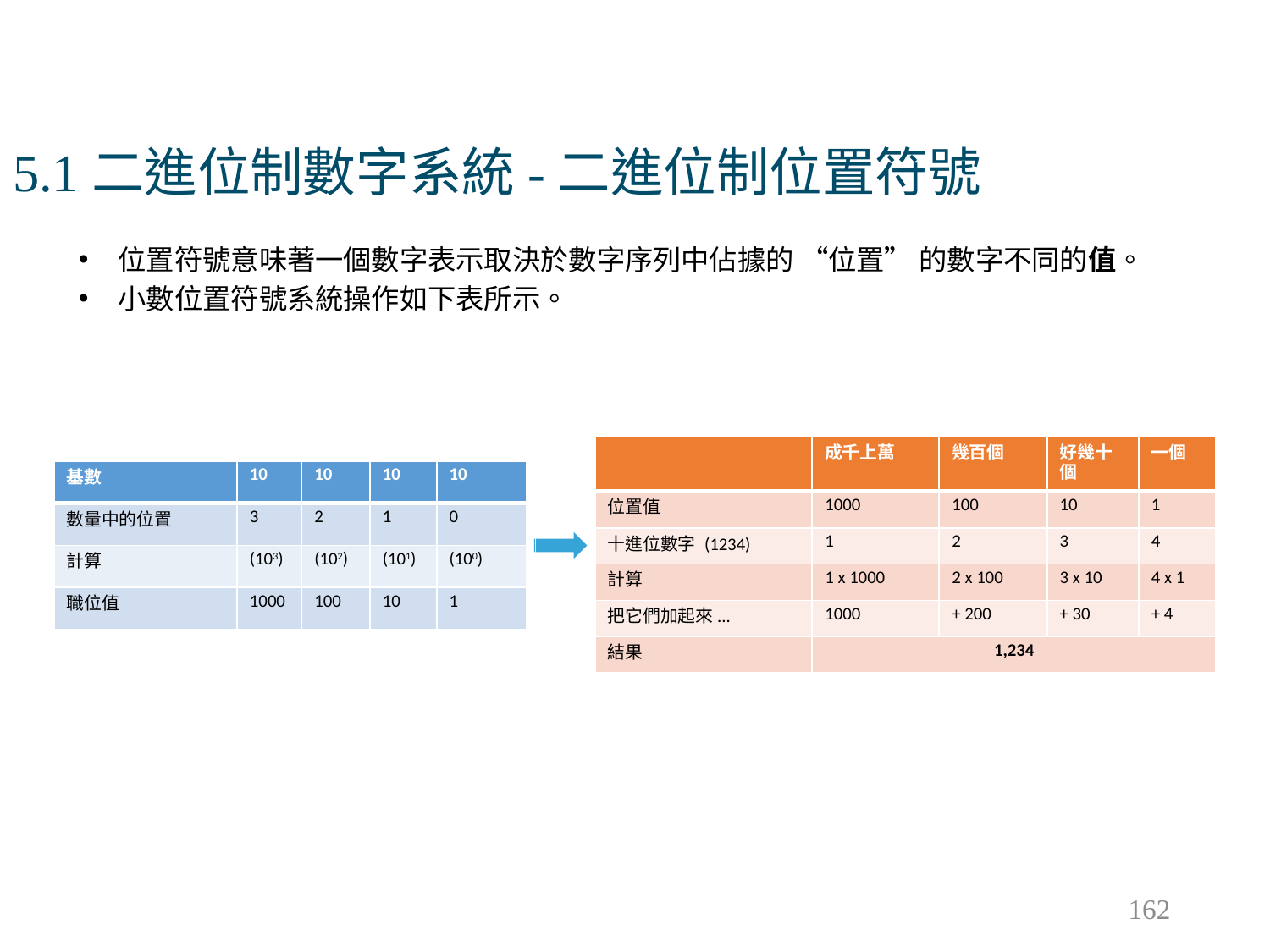

# 5.1二進位制數字系統-二進位制位置符號
位置符號意味著一個數字表示取決於數字序列中佔據的 “位置” 的數字不同的值。
小數位置符號系統操作如下表所示。
|  | 成千上萬 | 幾百個 | 好幾十個 | 一個 |
| --- | --- | --- | --- | --- |
| 位置值 | 1000 | 100 | 10 | 1 |
| 十進位數字 (1234) | 1 | 2 | 3 | 4 |
| 計算 | 1 x 1000 | 2 x 100 | 3 x 10 | 4 x 1 |
| 把它們加起來... | 1000 | + 200 | + 30 | + 4 |
| 結果 | 1,234 |  |  |  |
| 基數 | 10 | 10 | 10 | 10 |
| --- | --- | --- | --- | --- |
| 數量中的位置 | 3 | 2 | 1 | 0 |
| 計算 | (103) | (102) | (101) | (100) |
| 職位值 | 1000 | 100 | 10 | 1 |

162